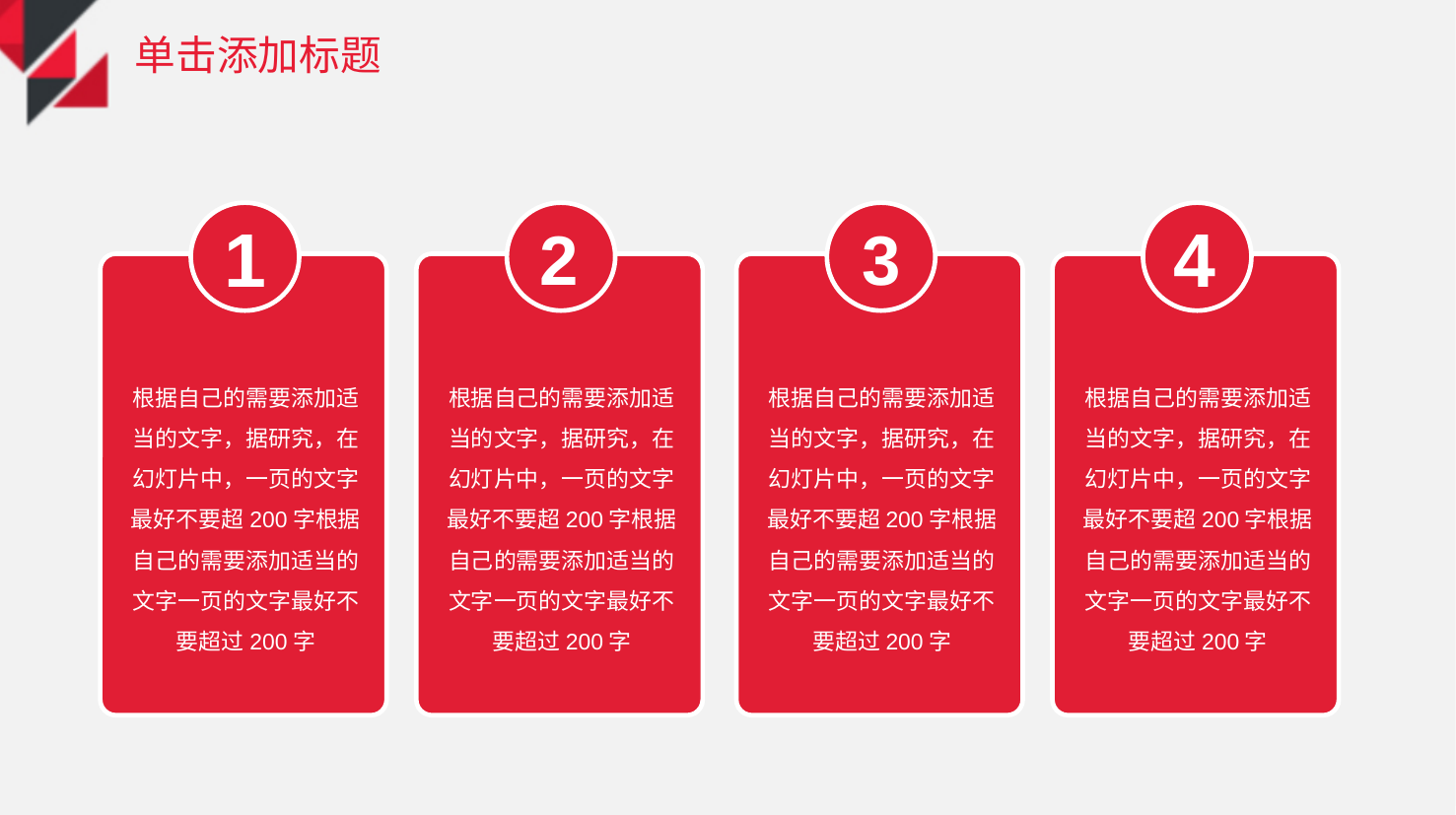

1

4

2

3

根据自己的需要添加适当的文字，据研究，在幻灯片中，一页的文字最好不要超200字根据自己的需要添加适当的文字一页的文字最好不要超过200字
根据自己的需要添加适当的文字，据研究，在幻灯片中，一页的文字最好不要超200字根据自己的需要添加适当的文字一页的文字最好不要超过200字
根据自己的需要添加适当的文字，据研究，在幻灯片中，一页的文字最好不要超200字根据自己的需要添加适当的文字一页的文字最好不要超过200字
根据自己的需要添加适当的文字，据研究，在幻灯片中，一页的文字最好不要超200字根据自己的需要添加适当的文字一页的文字最好不要超过200字